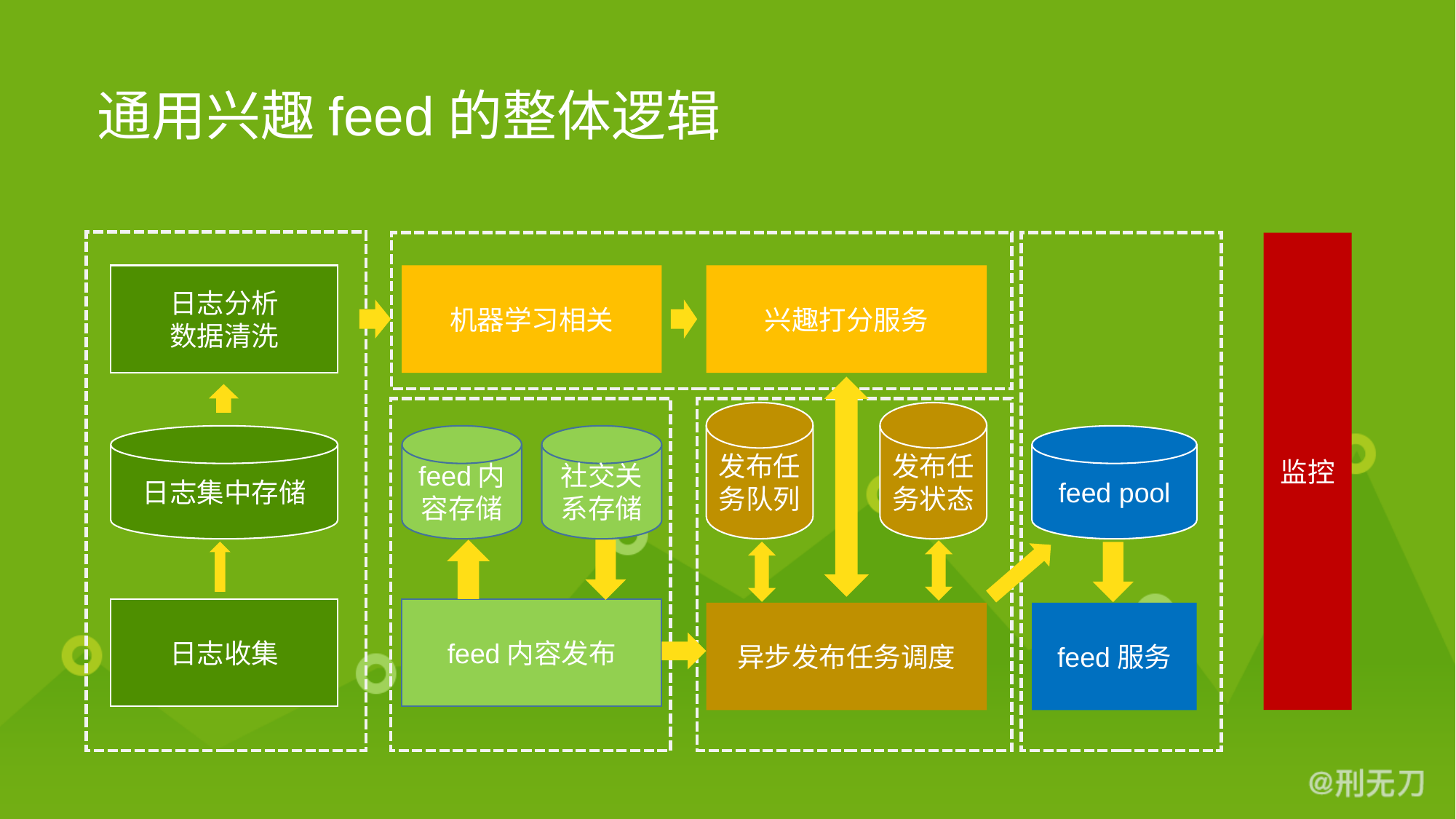

# 通用兴趣feed的整体逻辑

监控
日志分析
数据清洗
机器学习相关
兴趣打分服务

发布任务队列
发布任务状态
日志集中存储
feed内容存储
社交关系存储
feed pool

日志收集
feed内容发布
异步发布任务调度
feed服务